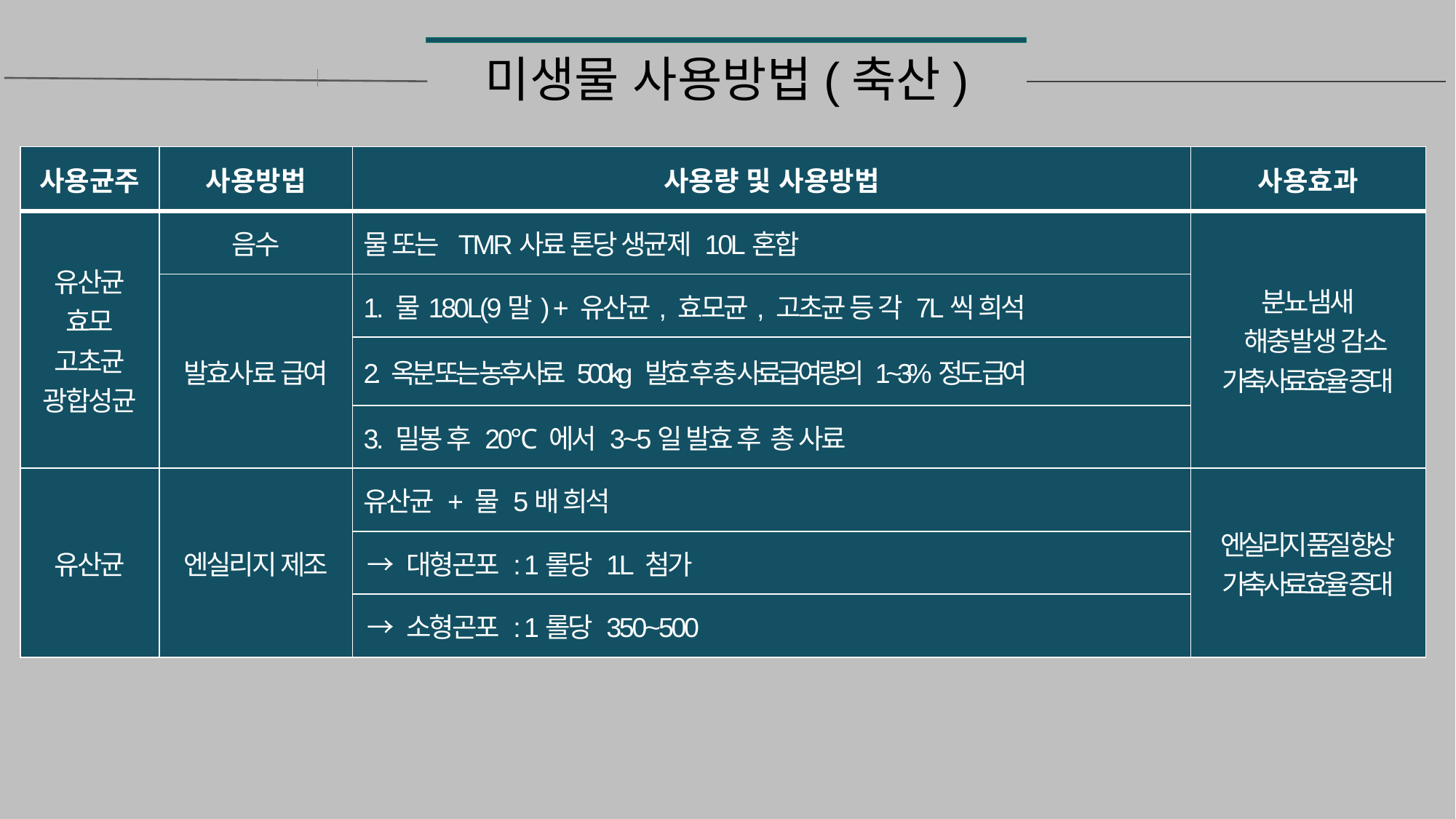

# 미생물 사용방법(축산)
| 사용균주 | 사용방법 | 사용량 및 사용방법 | 사용효과 |
| --- | --- | --- | --- |
| 유산균 효모 고초균 광합성균 | 음수 | 물 또는 TMR사료 톤당 생균제 10L혼합 | 분뇨냄새 해충발생 감소 가축사료효율 증대 |
|  | 발효사료 급여 | 1. 물180L(9말) + 유산균, 효모균, 고초균 등 각 7L씩 희석 |  |
|  |  | 2. 옥분 또는 농후사료 500kg 발효 후 총 사료급여량의 1~3%정도 급여 |  |
|  |  | 3. 밀봉 후 20℃에서 3~5일 발효 후 총 사료 |  |
| 유산균 | 엔실리지 제조 | 유산균 + 물 5배 희석 | 엔실리지 품질 향상 가축사료효율 증대 |
|  |  | → 대형곤포 : 1롤당 1L 첨가 |  |
|  |  | → 소형곤포 : 1롤당 350~500 |  |